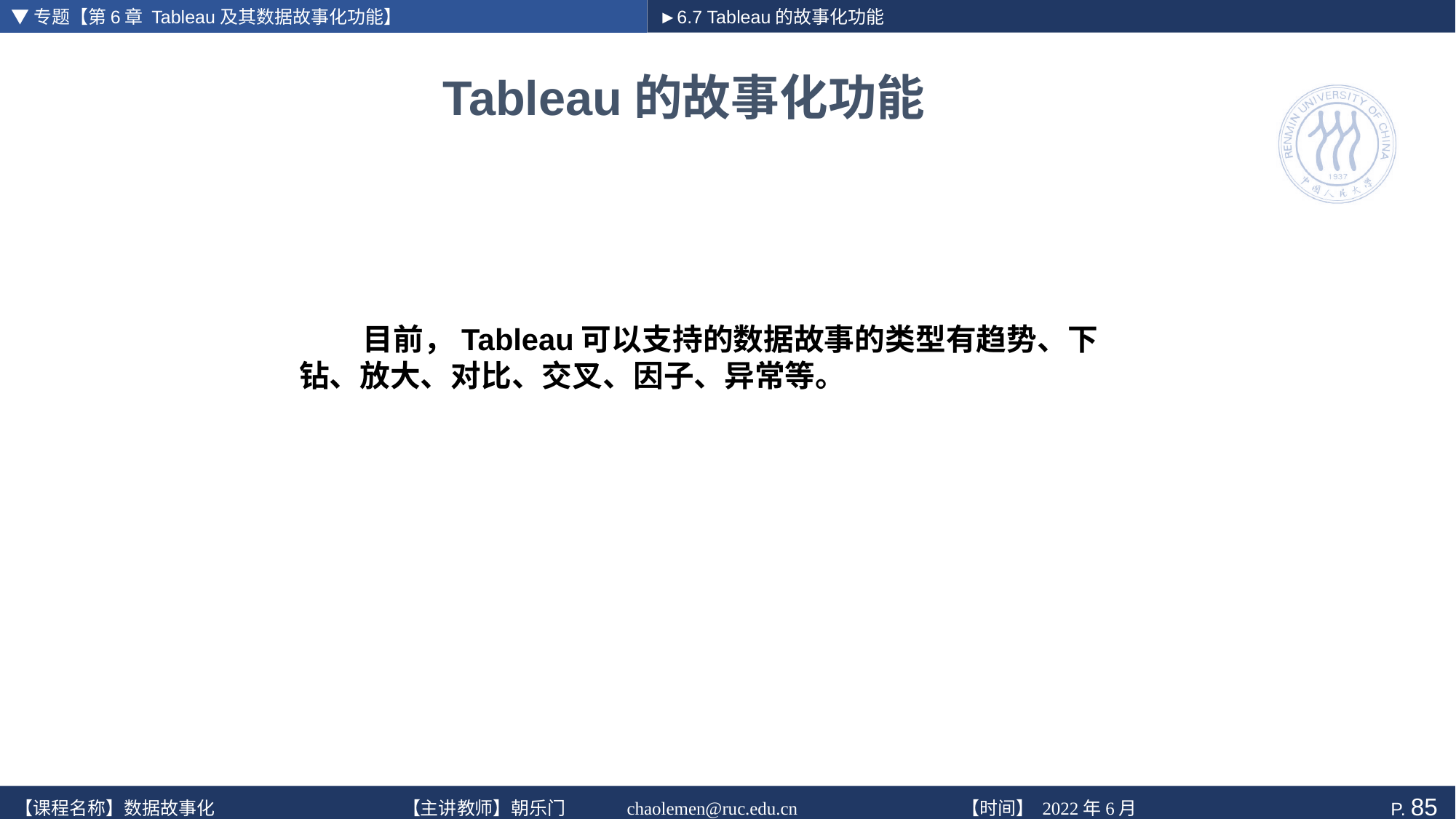

▼专题【第6章 Tableau及其数据故事化功能】
►6.7 Tableau的故事化功能
# Tableau的故事化功能
      目前，Tableau可以支持的数据故事的类型有趋势、下钻、放大、对比、交叉、因子、异常等。